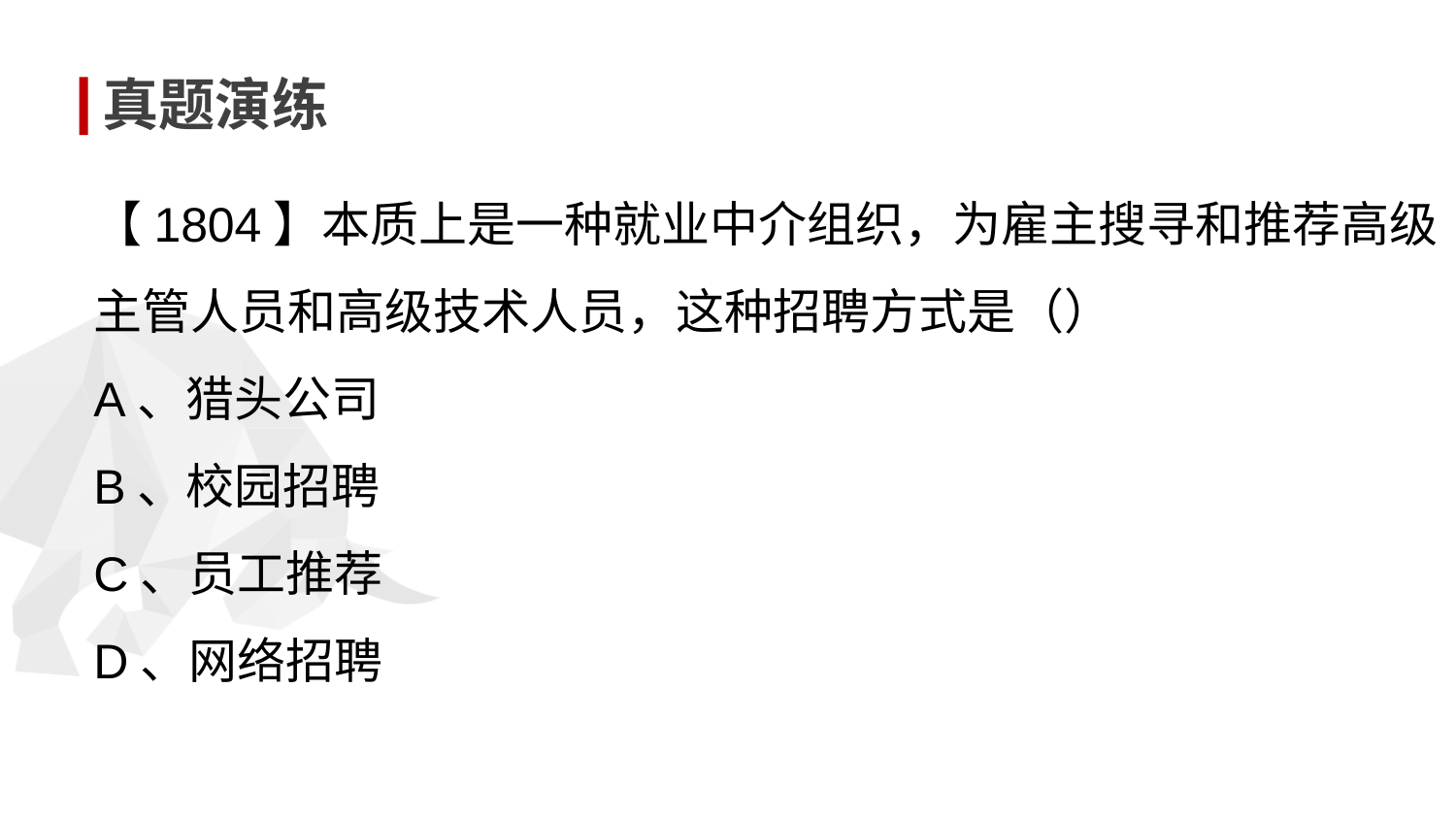

真题演练
【1804】本质上是一种就业中介组织，为雇主搜寻和推荐高级主管人员和高级技术人员，这种招聘方式是（）
A、猎头公司
B、校园招聘
C、员工推荐
D、网络招聘